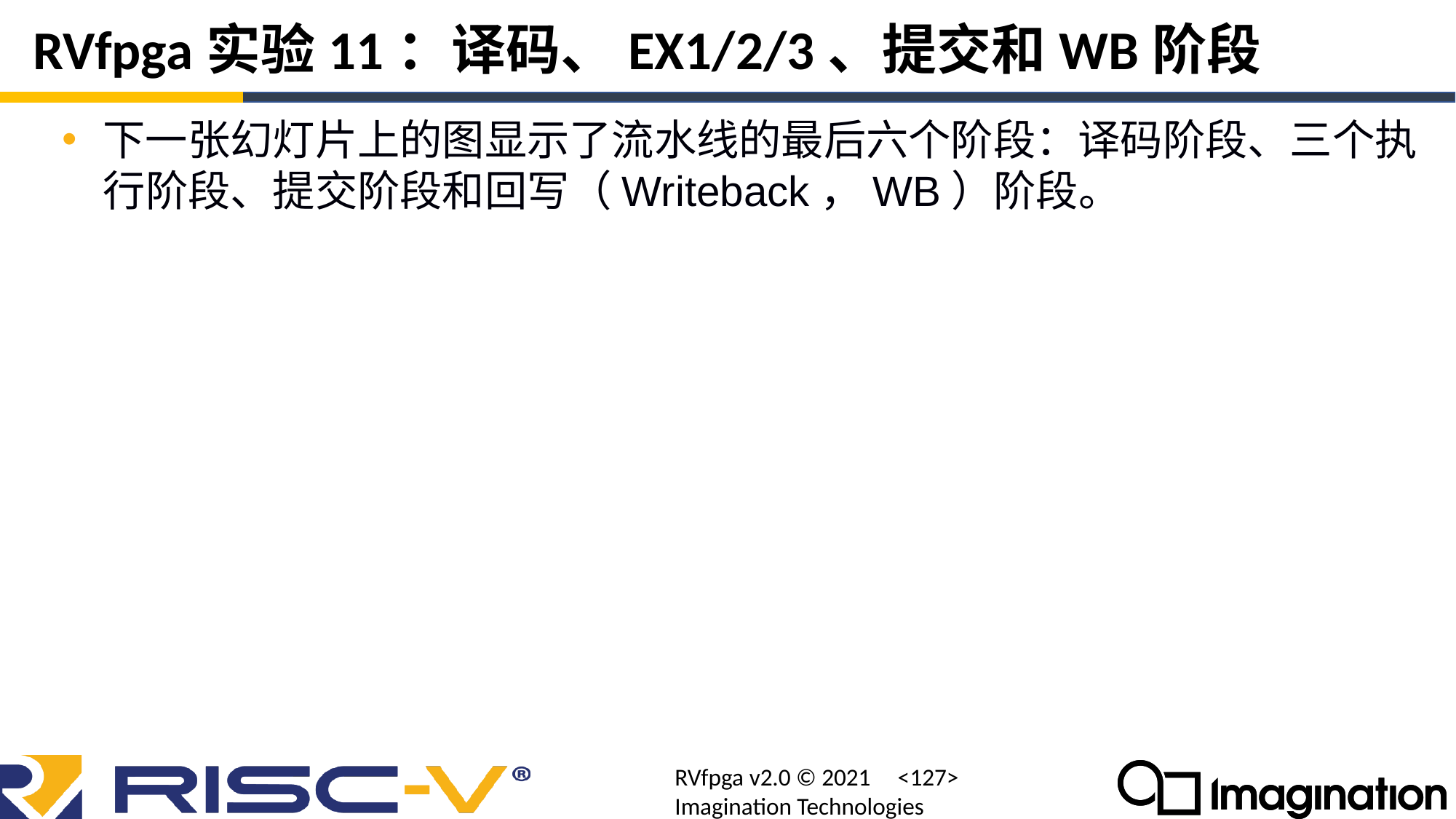

# RVfpga实验11：译码、EX1/2/3、提交和WB阶段
下一张幻灯片上的图显示了流水线的最后六个阶段：译码阶段、三个执行阶段、提交阶段和回写（Writeback，WB）阶段。